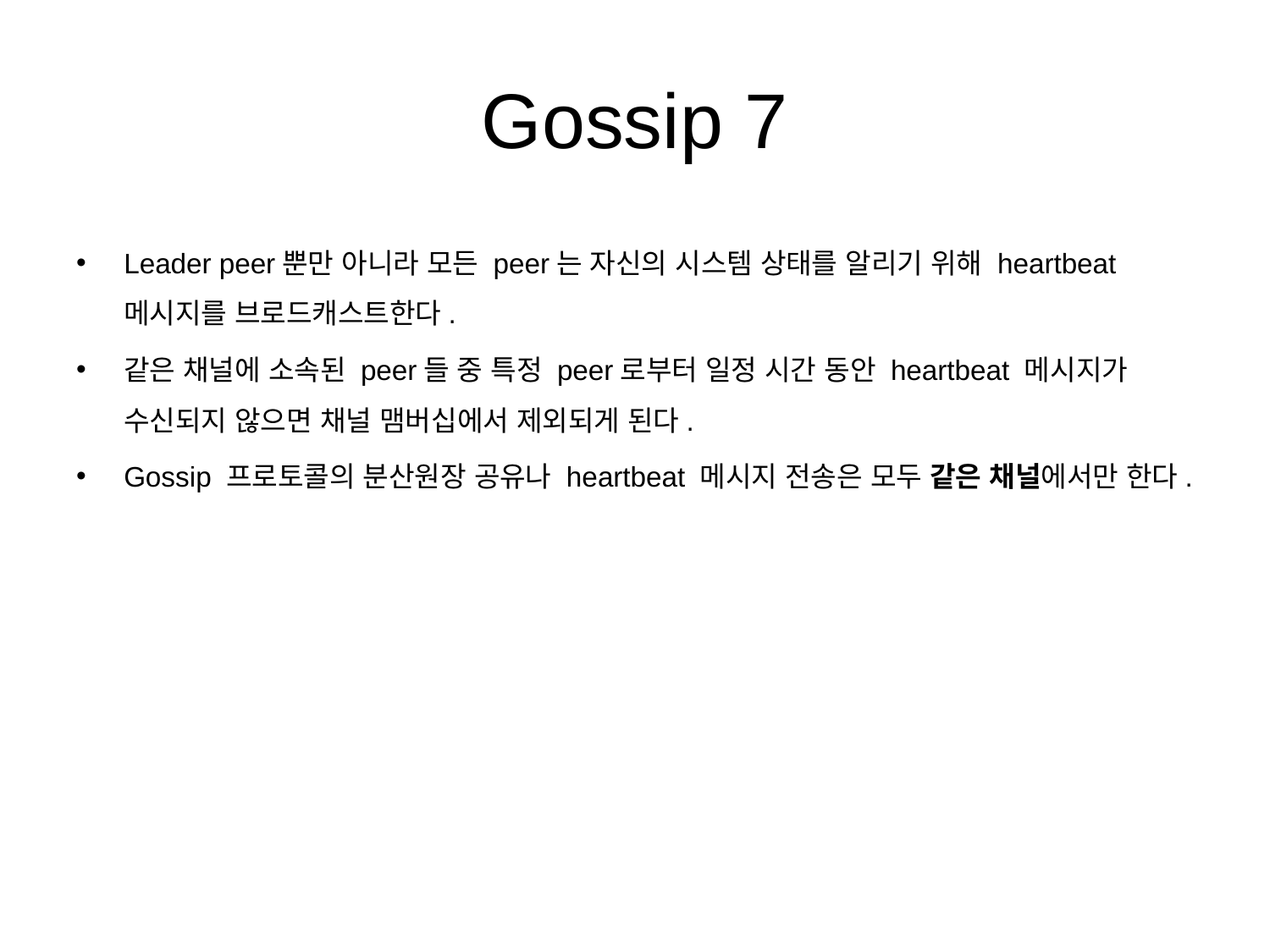

# Gossip 7
Leader peer뿐만 아니라 모든 peer는 자신의 시스템 상태를 알리기 위해 heartbeat 메시지를 브로드캐스트한다.
같은 채널에 소속된 peer들 중 특정 peer로부터 일정 시간 동안 heartbeat 메시지가 수신되지 않으면 채널 맴버십에서 제외되게 된다.
Gossip 프로토콜의 분산원장 공유나 heartbeat 메시지 전송은 모두 같은 채널에서만 한다.